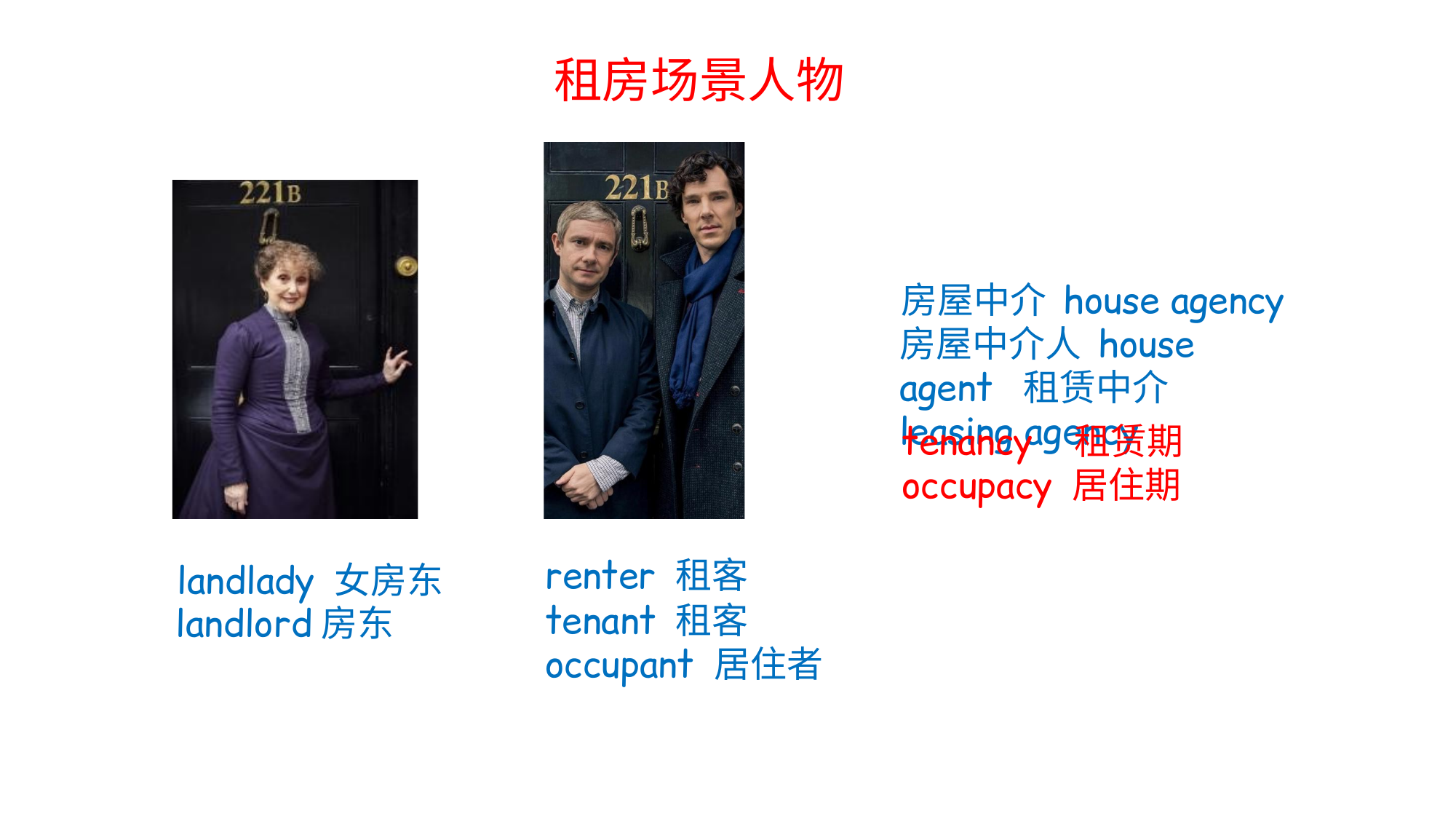

租房场景人物

房屋中介 house agency  房屋中介人 house agent  租赁中介 leasing agency
tenancy   租赁期
occupacy 居住期
renter 租客
tenant 租客
occupant 居住者
landlady 女房东 landlord房东